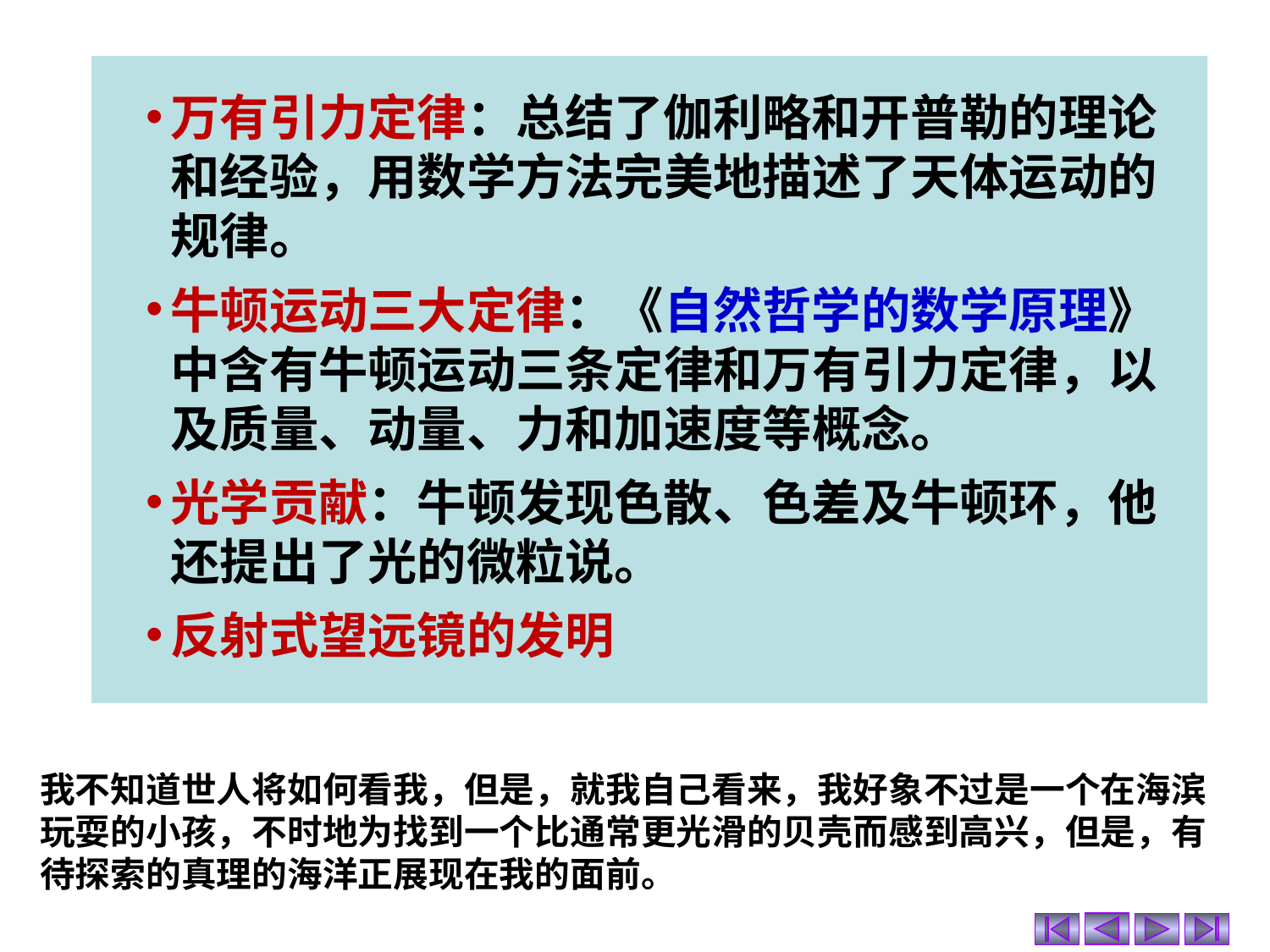

万有引力定律：总结了伽利略和开普勒的理论和经验，用数学方法完美地描述了天体运动的规律。
牛顿运动三大定律：《自然哲学的数学原理》中含有牛顿运动三条定律和万有引力定律，以及质量、动量、力和加速度等概念。
光学贡献：牛顿发现色散、色差及牛顿环，他还提出了光的微粒说。
反射式望远镜的发明
我不知道世人将如何看我，但是，就我自己看来，我好象不过是一个在海滨玩耍的小孩，不时地为找到一个比通常更光滑的贝壳而感到高兴，但是，有待探索的真理的海洋正展现在我的面前。